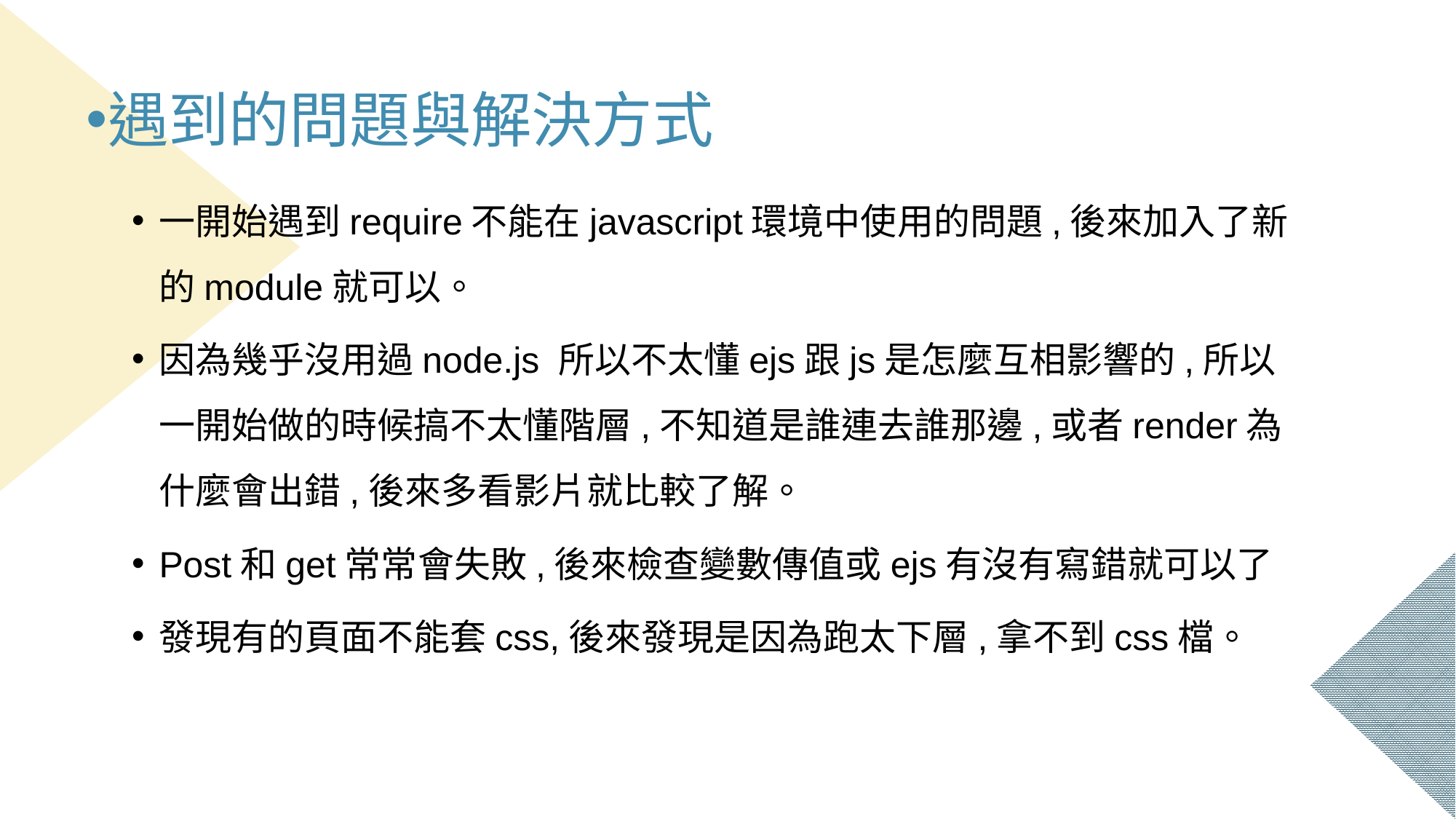

遇到的問題與解決方式

一開始遇到require不能在javascript環境中使用的問題,後來加入了新的module就可以。
因為幾乎沒用過node.js 所以不太懂ejs跟js是怎麼互相影響的,所以一開始做的時候搞不太懂階層,不知道是誰連去誰那邊,或者render為什麼會出錯,後來多看影片就比較了解。
Post和get常常會失敗,後來檢查變數傳值或ejs有沒有寫錯就可以了
發現有的頁面不能套css,後來發現是因為跑太下層,拿不到css檔。